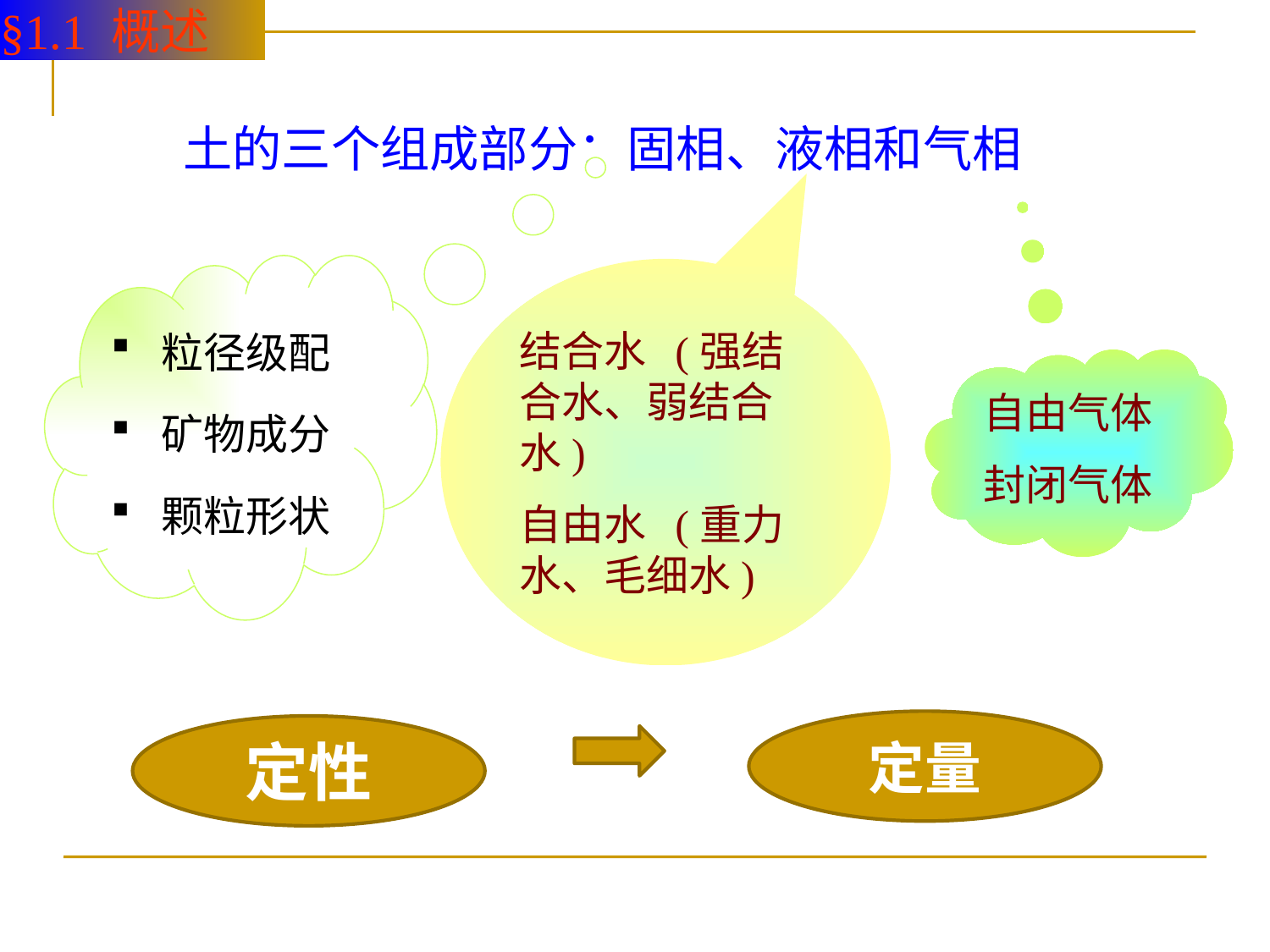

§1.1 概述
    土的三个组成部分：固相、液相和气相
 粒径级配
 矿物成分
 颗粒形状
结合水  (强结合水、弱结合水)
自由水  (重力水、毛细水)
自由气体
封闭气体
定量
定性

3